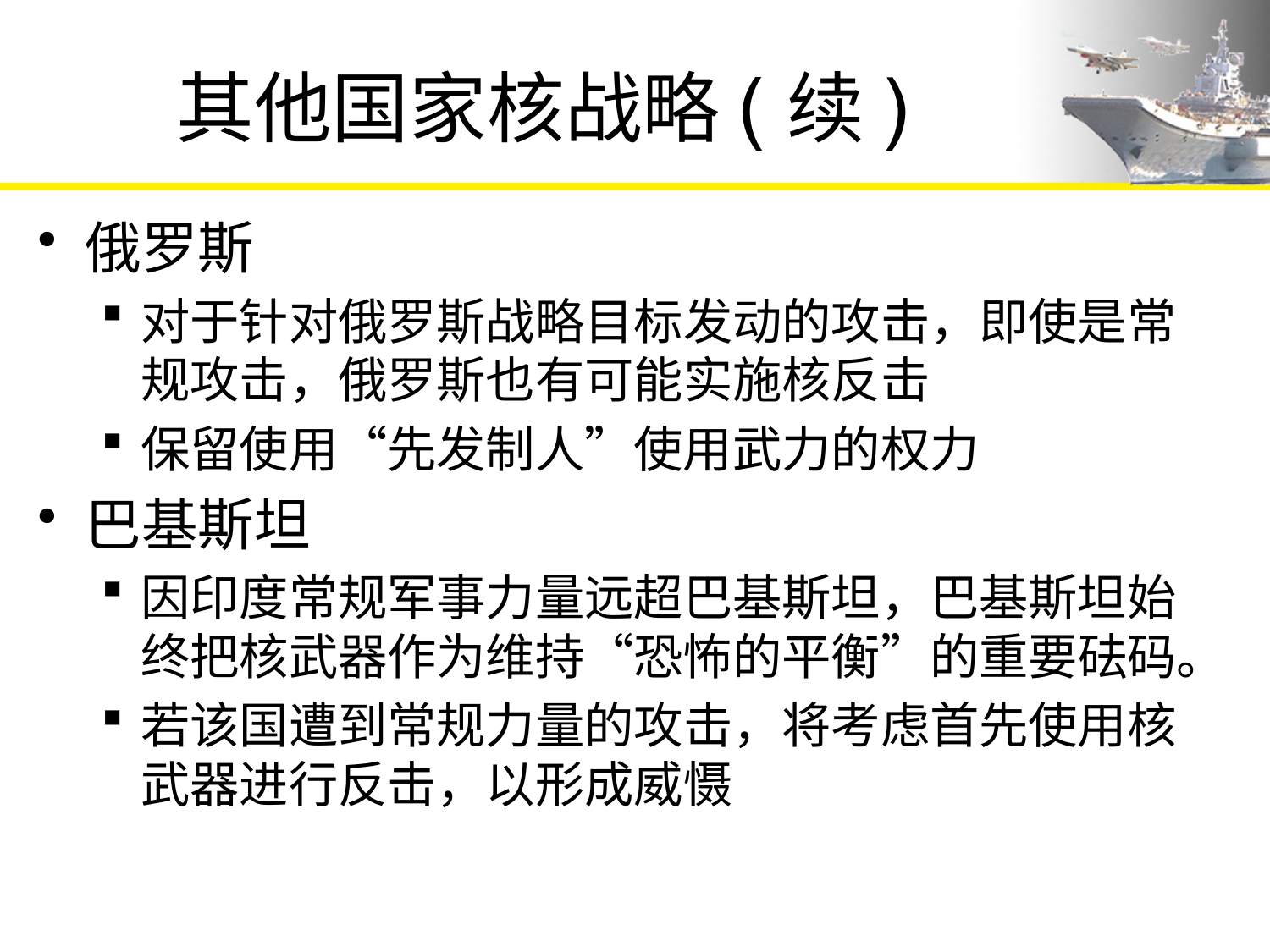

# 其他国家核战略(续)
俄罗斯
对于针对俄罗斯战略目标发动的攻击，即使是常规攻击，俄罗斯也有可能实施核反击
保留使用“先发制人”使用武力的权力
巴基斯坦
因印度常规军事力量远超巴基斯坦，巴基斯坦始终把核武器作为维持“恐怖的平衡”的重要砝码。
若该国遭到常规力量的攻击，将考虑首先使用核武器进行反击，以形成威慑